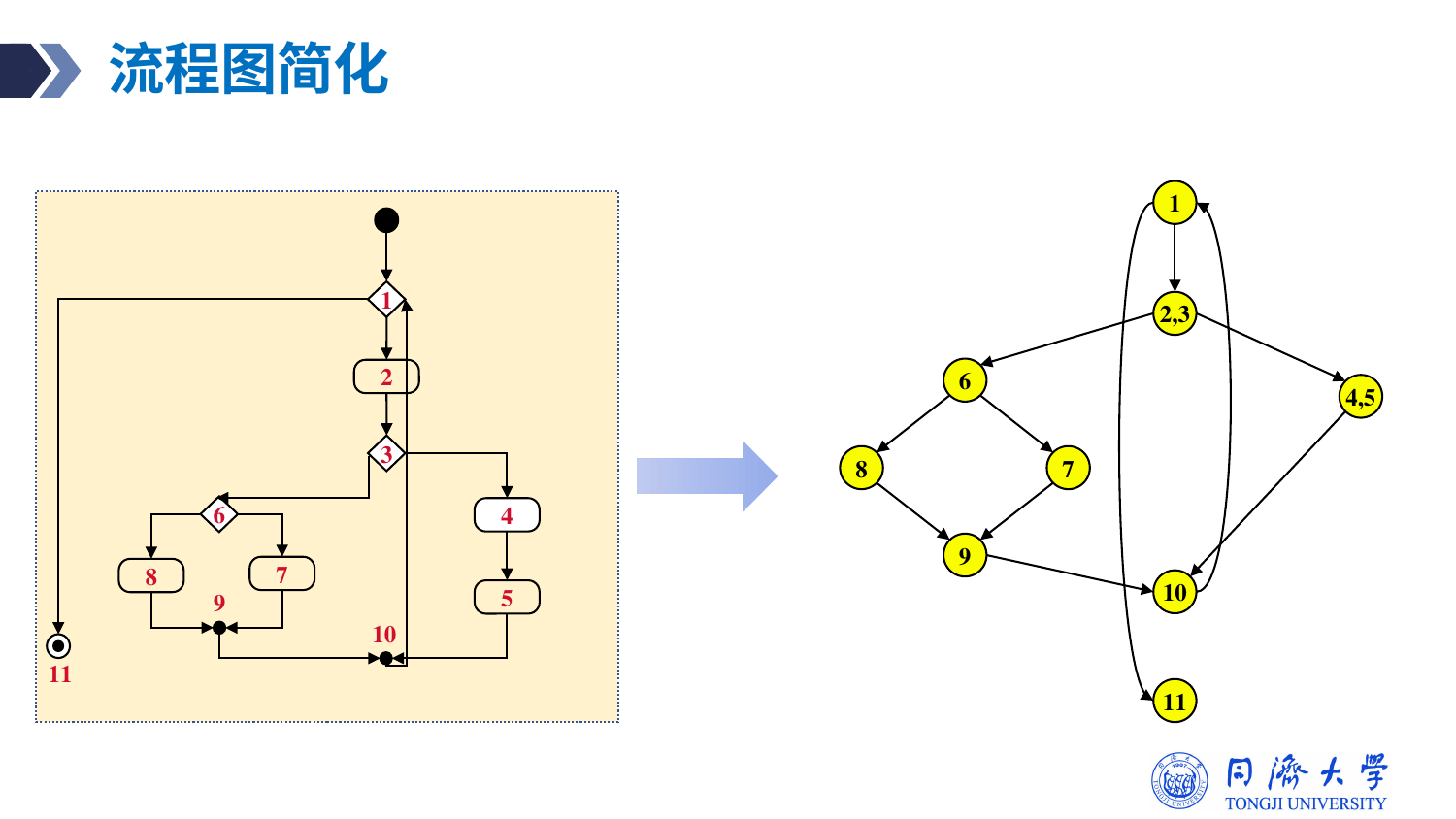

# 流程图简化
1
2,3
6
9
8
7
4,5
10
11

1
2
3
6
4
7
8
5
9
10

11